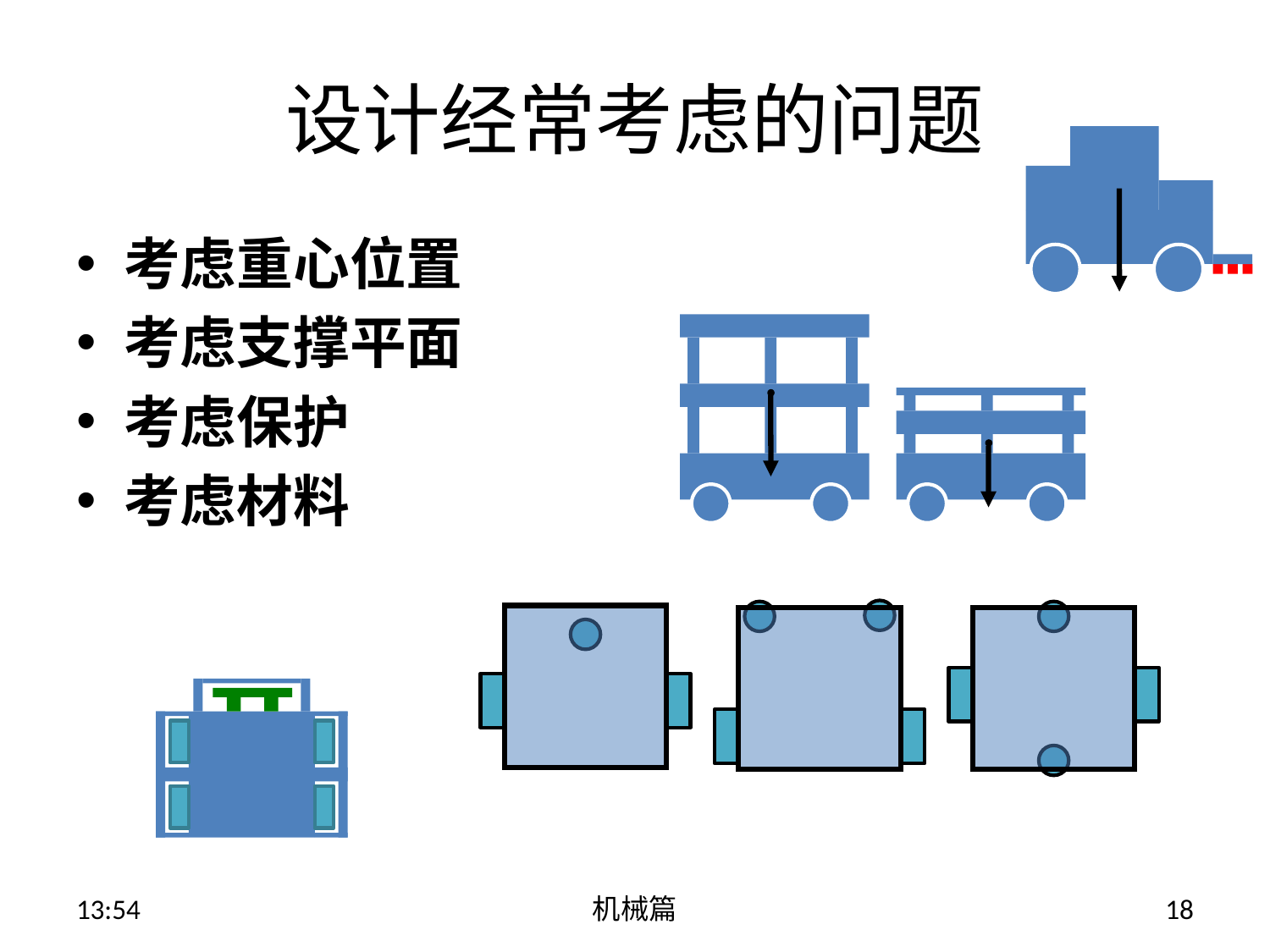

# 设计经常考虑的问题

考虑重心位置
考虑支撑平面
考虑保护
考虑材料

13:54
机械篇
18